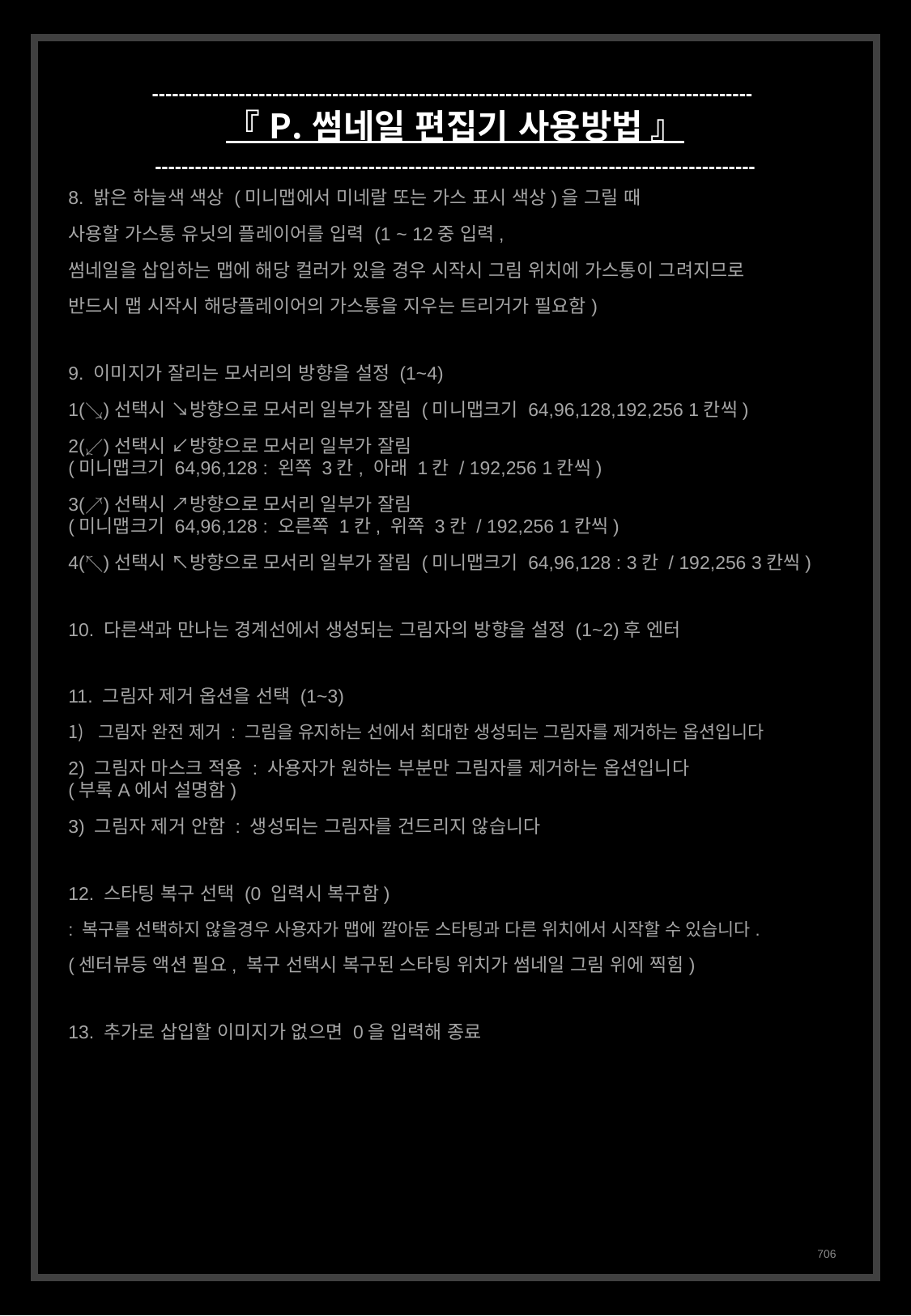

------------------------------------------------------------------------------------------
『 P. 썸네일 편집기 사용방법 』
------------------------------------------------------------------------------------------
​8. 밝은 하늘색 색상 (미니맵에서 미네랄 또는 가스 표시 색상)을 그릴 때

사용할 가스통 유닛의 플레이어를 입력 (1 ~ 12중 입력,

썸네일을 삽입하는 맵에 해당 컬러가 있을 경우 시작시 그림 위치에 가스통이 그려지므로

반드시 맵 시작시 해당플레이어의 가스통을 지우는 트리거가 필요함)
​

9. 이미지가 잘리는 모서리의 방향을 설정 (1~4)

1(↘)선택시 ↘방향으로 모서리 일부가 잘림 (미니맵크기 64,96,128,192,256 1칸씩)

2(↙)선택시 ↙방향으로 모서리 일부가 잘림
(미니맵크기 64,96,128 : 왼쪽 3칸, 아래 1칸 / 192,256 1칸씩)

3(↗)선택시 ↗방향으로 모서리 일부가 잘림
(미니맵크기 64,96,128 : 오른쪽 1칸, 위쪽 3칸 / 192,256 1칸씩)

4(↖)선택시 ↖방향으로 모서리 일부가 잘림 (미니맵크기 64,96,128 : 3칸 / 192,256 3칸씩)
​

10. 다른색과 만나는 경계선에서 생성되는 그림자의 방향을 설정 (1~2)후 엔터
​

11. 그림자 제거 옵션을 선택 (1~3)

그림자 완전 제거 : 그림을 유지하는 선에서 최대한 생성되는 그림자를 제거하는 옵션입니다

2) 그림자 마스크 적용 : 사용자가 원하는 부분만 그림자를 제거하는 옵션입니다
(부록A에서 설명함)

3) 그림자 제거 안함 : 생성되는 그림자를 건드리지 않습니다
​

12. 스타팅 복구 선택 (0 입력시 복구함)

: 복구를 선택하지 않을경우 사용자가 맵에 깔아둔 스타팅과 다른 위치에서 시작할 수 있습니다.

(센터뷰등 액션 필요, 복구 선택시 복구된 스타팅 위치가 썸네일 그림 위에 찍힘)
​

13. 추가로 삽입할 이미지가 없으면 0을 입력해 종료
706